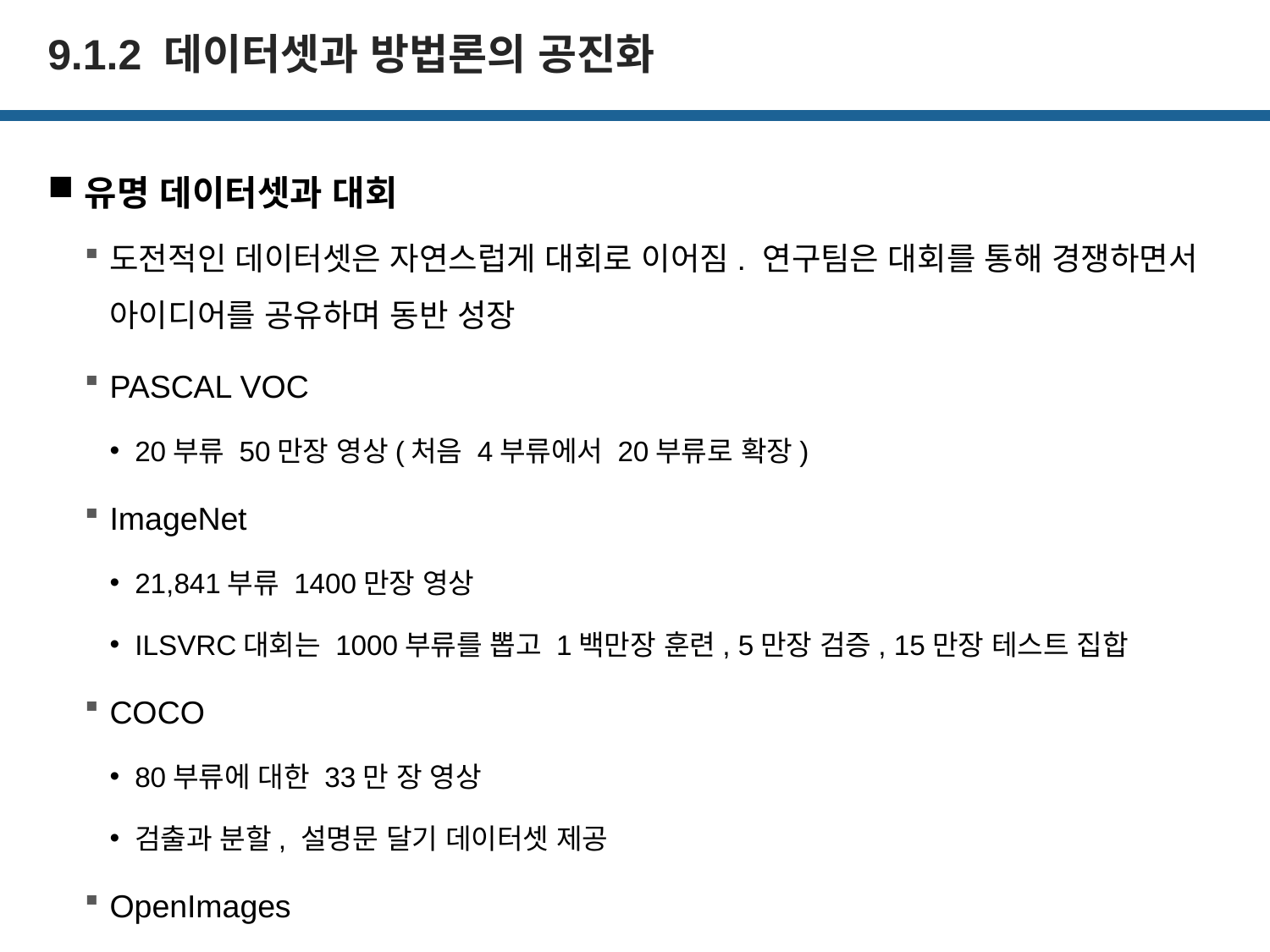

# 9.1.2 데이터셋과 방법론의 공진화
유명 데이터셋과 대회
도전적인 데이터셋은 자연스럽게 대회로 이어짐. 연구팀은 대회를 통해 경쟁하면서 아이디어를 공유하며 동반 성장
PASCAL VOC
20부류 50만장 영상(처음 4부류에서 20부류로 확장)
ImageNet
21,841부류 1400만장 영상
ILSVRC대회는 1000부류를 뽑고 1백만장 훈련, 5만장 검증, 15만장 테스트 집합
COCO
80부류에 대한 33만 장 영상
검출과 분할, 설명문 달기 데이터셋 제공
OpenImages